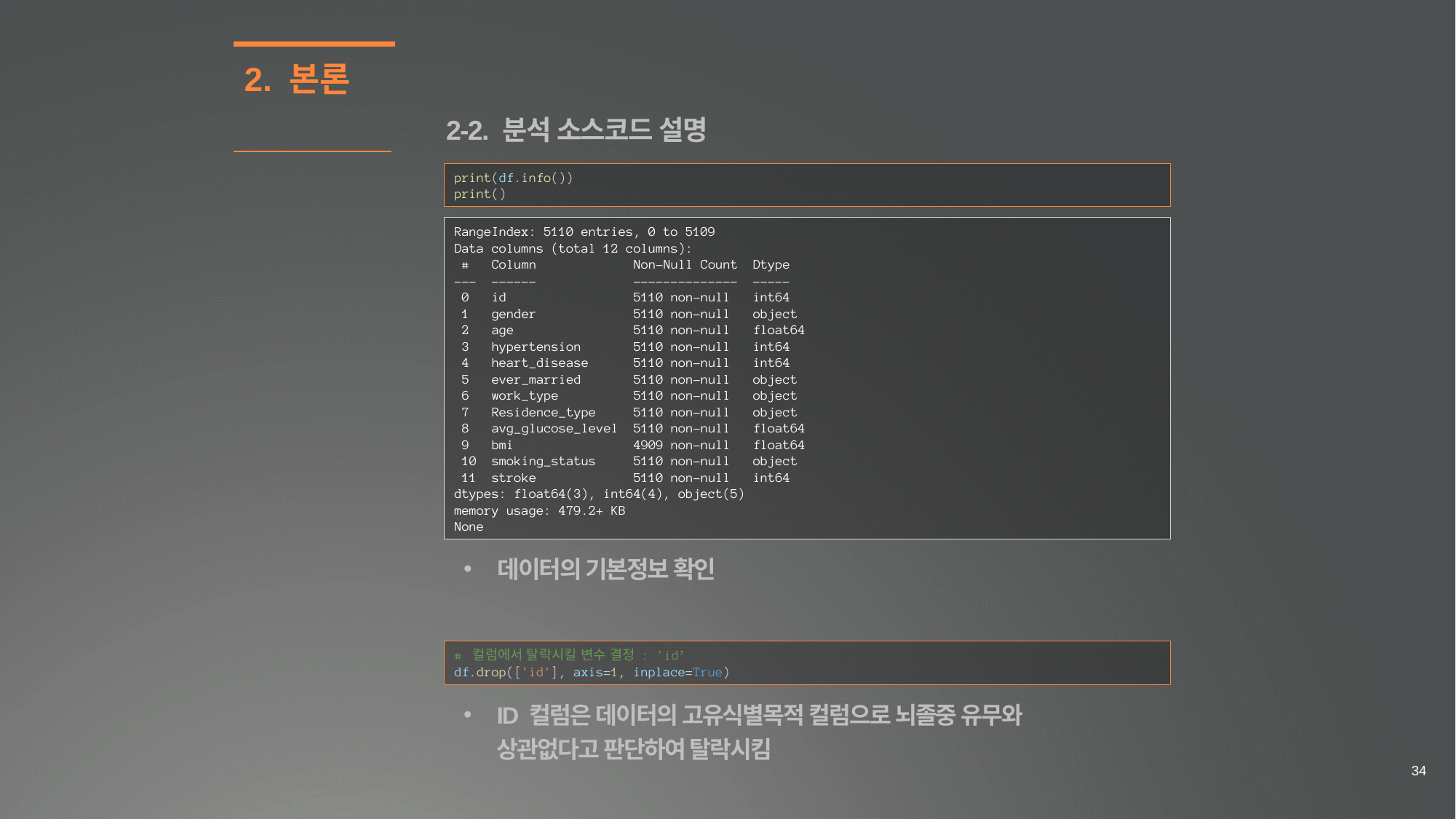

2. 본론
2-2. 분석 소스코드 설명
print(df.info())
print()
RangeIndex: 5110 entries, 0 to 5109
Data columns (total 12 columns):
 #   Column             Non-Null Count  Dtype
---  ------             --------------  -----
 0   id                 5110 non-null   int64
 1   gender             5110 non-null   object
 2   age                5110 non-null   float64
 3   hypertension       5110 non-null   int64
 4   heart_disease      5110 non-null   int64
 5   ever_married       5110 non-null   object
 6   work_type          5110 non-null   object
 7   Residence_type     5110 non-null   object
 8   avg_glucose_level  5110 non-null   float64
 9   bmi                4909 non-null   float64
 10  smoking_status     5110 non-null   object
 11  stroke             5110 non-null   int64
dtypes: float64(3), int64(4), object(5)
memory usage: 479.2+ KB
None
데이터의 기본정보 확인
# 컬럼에서 탈락시킬 변수 결정 : 'id’
df.drop(['id'], axis=1, inplace=True)
ID 컬럼은 데이터의 고유식별목적 컬럼으로 뇌졸중 유무와
상관없다고 판단하여 탈락시킴